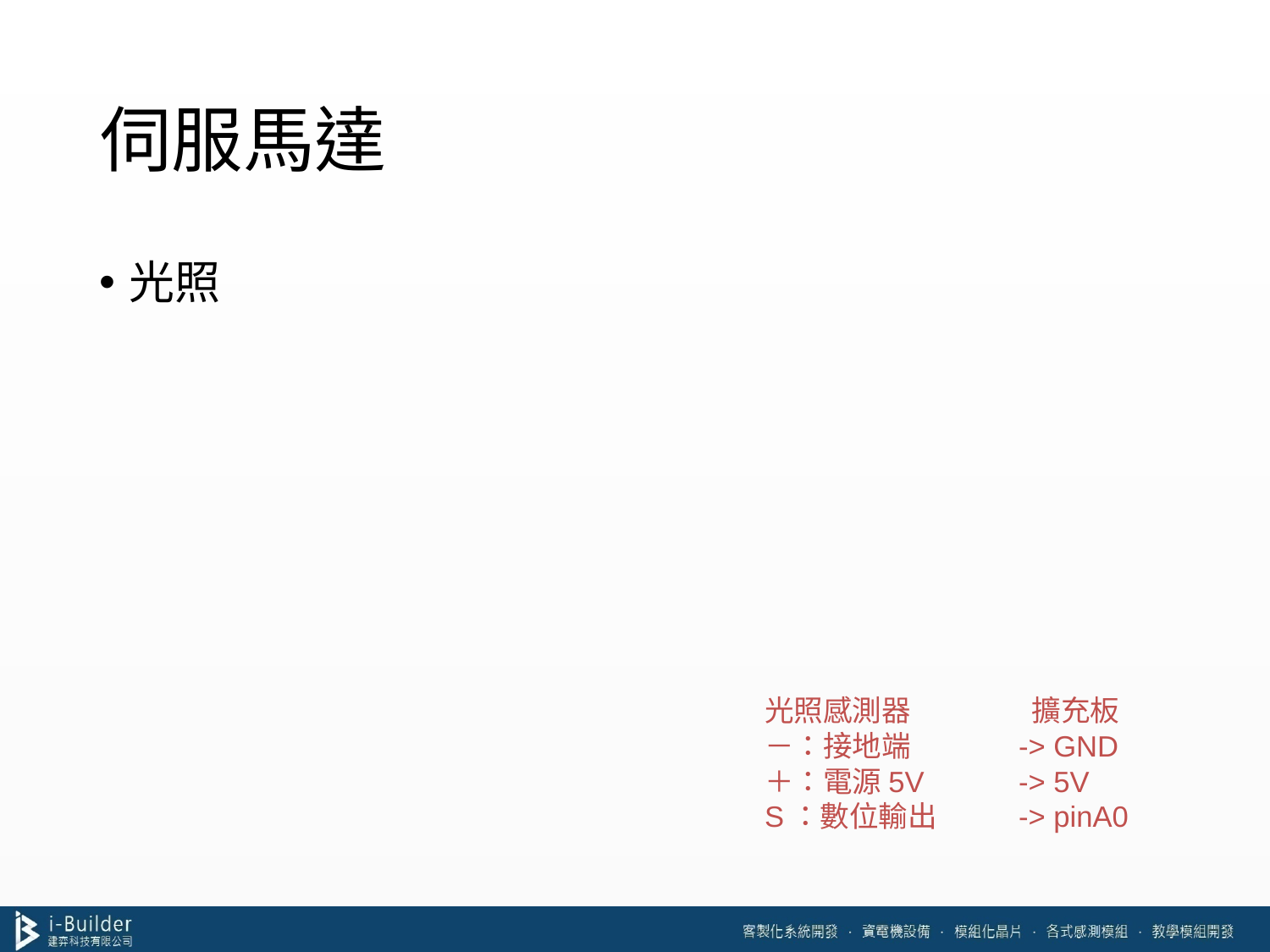

# 伺服馬達
光照
光照感測器	  擴充板
－：接地端	-> GND
＋：電源5V	-> 5V
S：數位輸出	-> pinA0